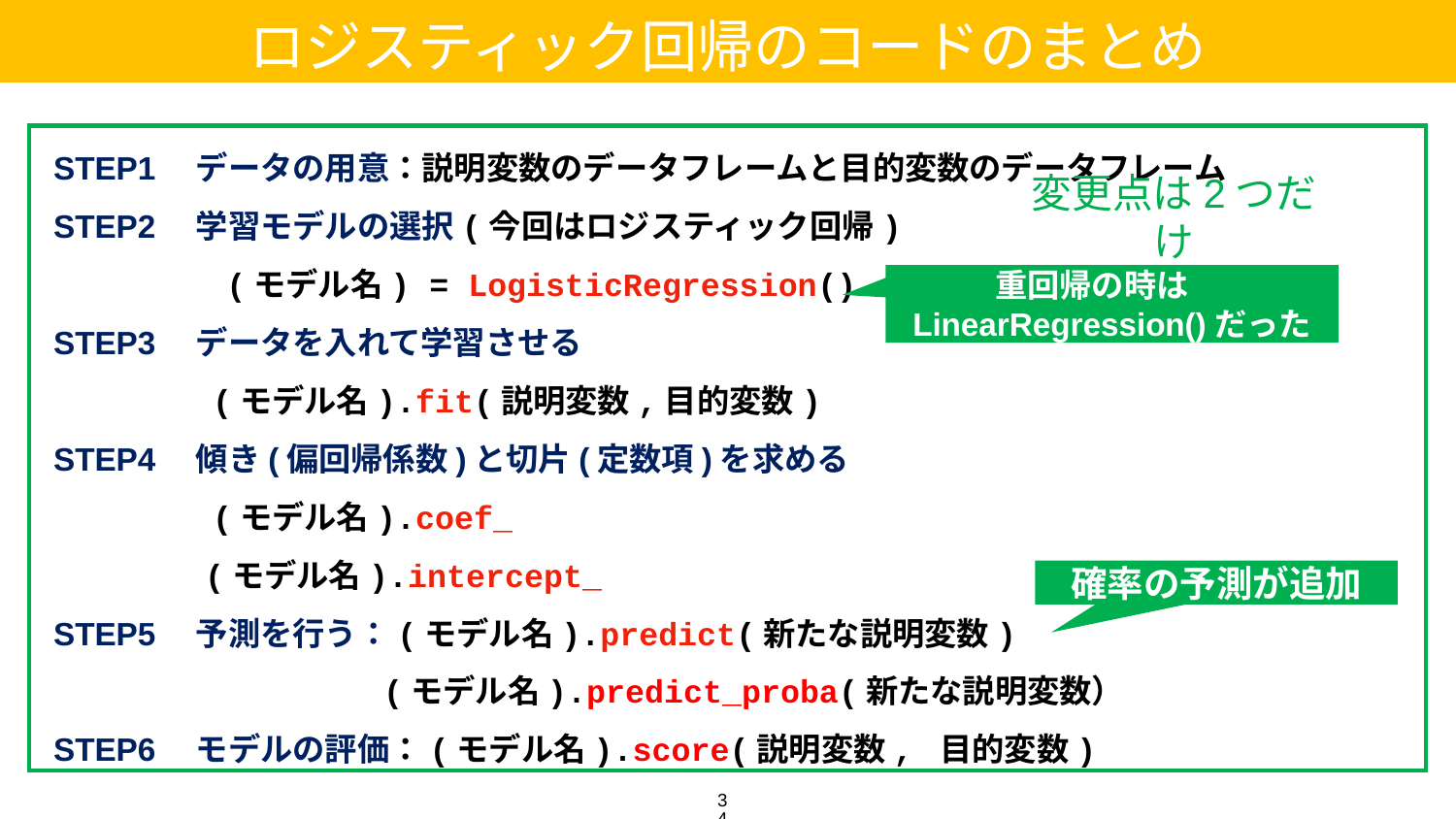

ロジスティック回帰のコードのまとめ
STEP1　データの用意：説明変数のデータフレームと目的変数のデータフレーム
STEP2　学習モデルの選択(今回はロジスティック回帰)
  (モデル名) = LogisticRegression()
STEP3　データを入れて学習させる
 　　　　 (モデル名).fit(説明変数,目的変数)
STEP4　傾き(偏回帰係数)と切片(定数項)を求める
 　　　　 (モデル名).coef_
　　　　  (モデル名).intercept_
STEP5　予測を行う：(モデル名).predict(新たな説明変数)
                 (モデル名).predict_proba(新たな説明変数）
STEP6　モデルの評価：(モデル名).score(説明変数, 目的変数)
変更点は2つだけ
重回帰の時は　LinearRegression()だった
確率の予測が追加
34